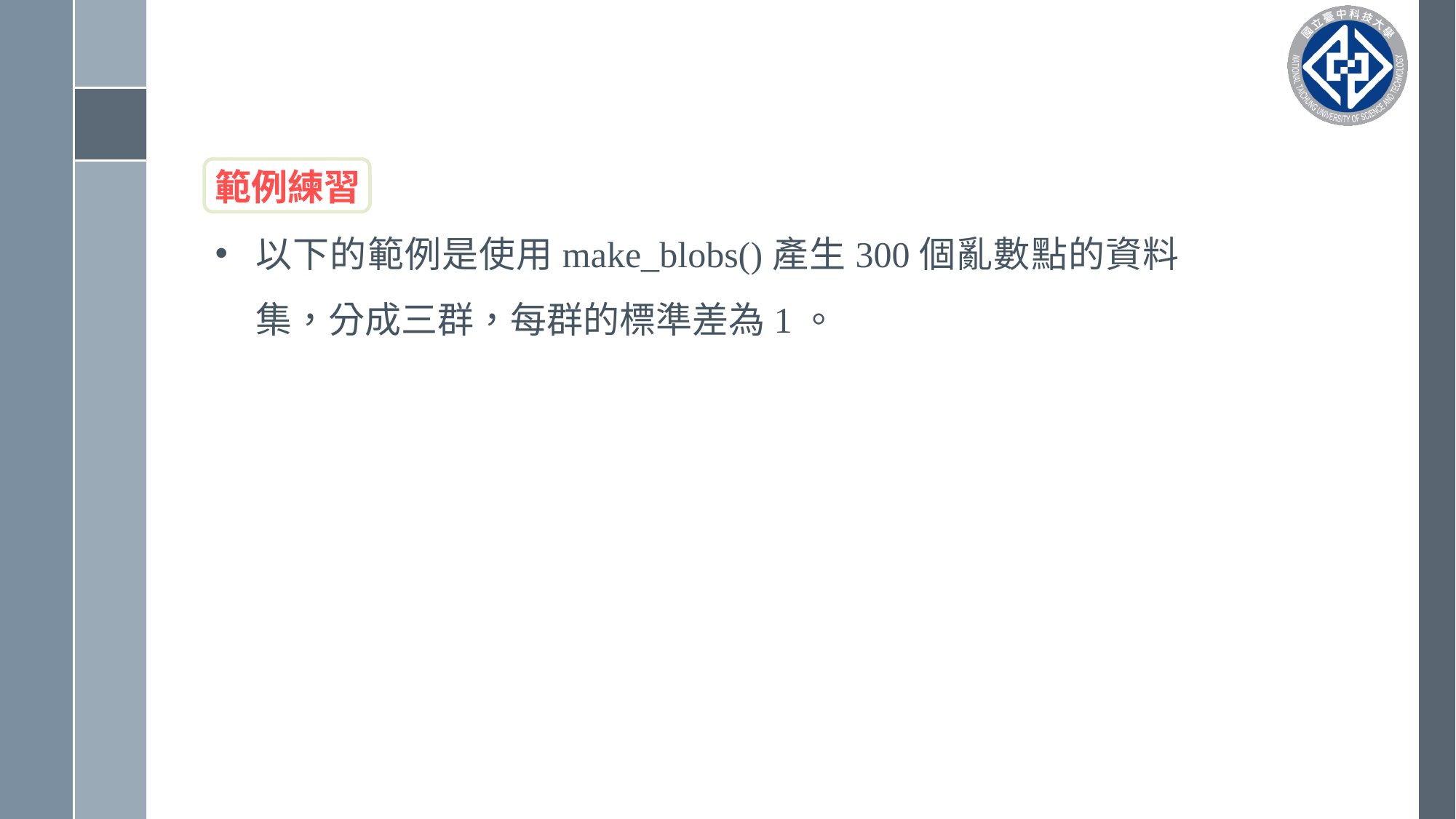

#

範例練習
以下的範例是使用make_blobs()產生300個亂數點的資料
集，分成三群，每群的標準差為1。